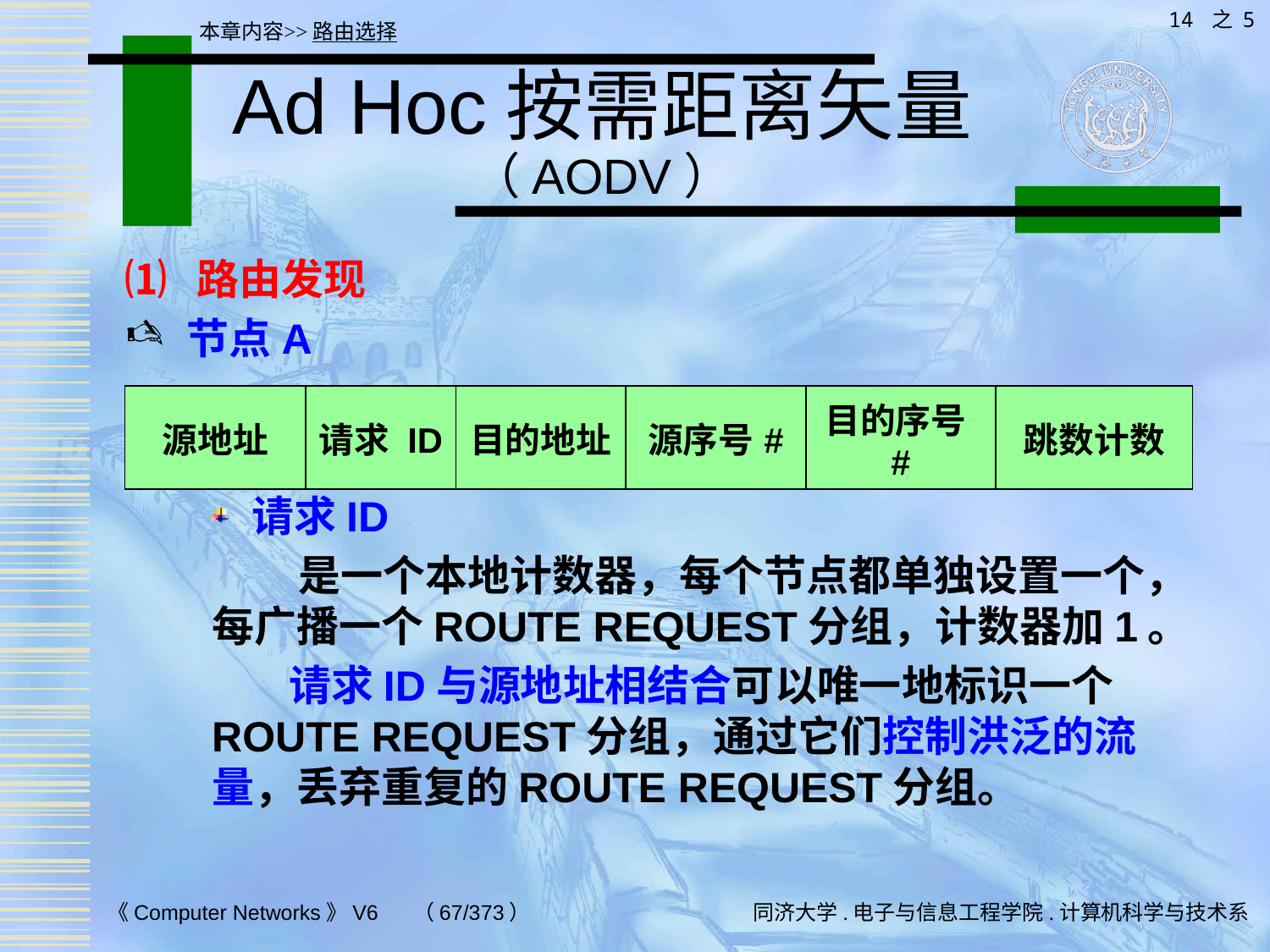

14 之 5
本章内容>>路由选择
# Ad Hoc按需距离矢量（AODV）
⑴  路由发现
节点A

请求ID
        是一个本地计数器，每个节点都单独设置一个，每广播一个ROUTE REQUEST分组，计数器加1。
       请求ID与源地址相结合可以唯一地标识一个ROUTE REQUEST分组，通过它们控制洪泛的流量，丢弃重复的ROUTE REQUEST分组。

| 源地址 | 请求 ID | 目的地址 | 源序号# | 目的序号# | 跳数计数 |
| --- | --- | --- | --- | --- | --- |